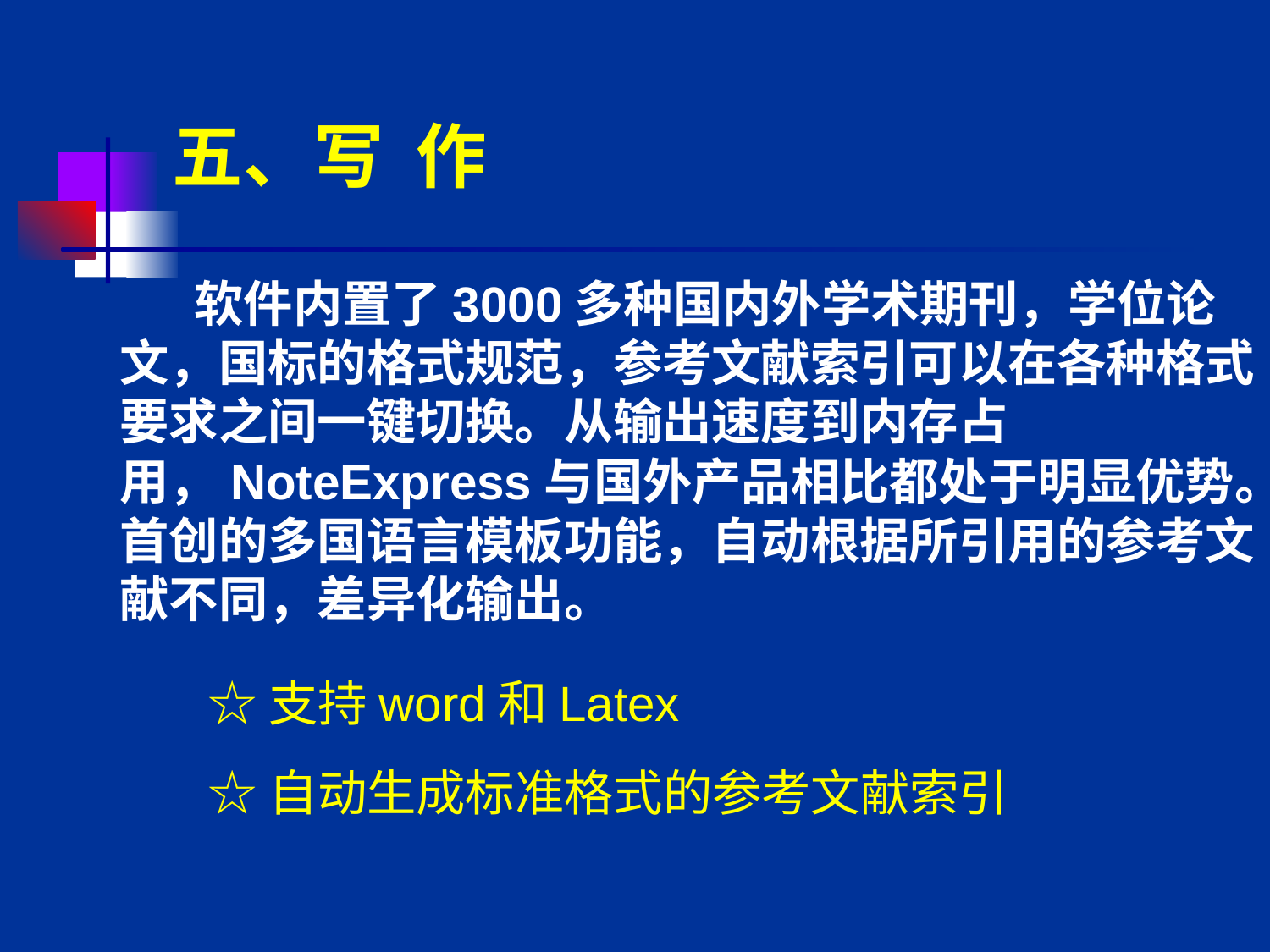

# 五、写  作
          软件内置了3000多种国内外学术期刊，学位论文，国标的格式规范，参考文献索引可以在各种格式要求之间一键切换。从输出速度到内存占用，NoteExpress与国外产品相比都处于明显优势。首创的多国语言模板功能，自动根据所引用的参考文献不同，差异化输出。
☆支持word和Latex
☆自动生成标准格式的参考文献索引